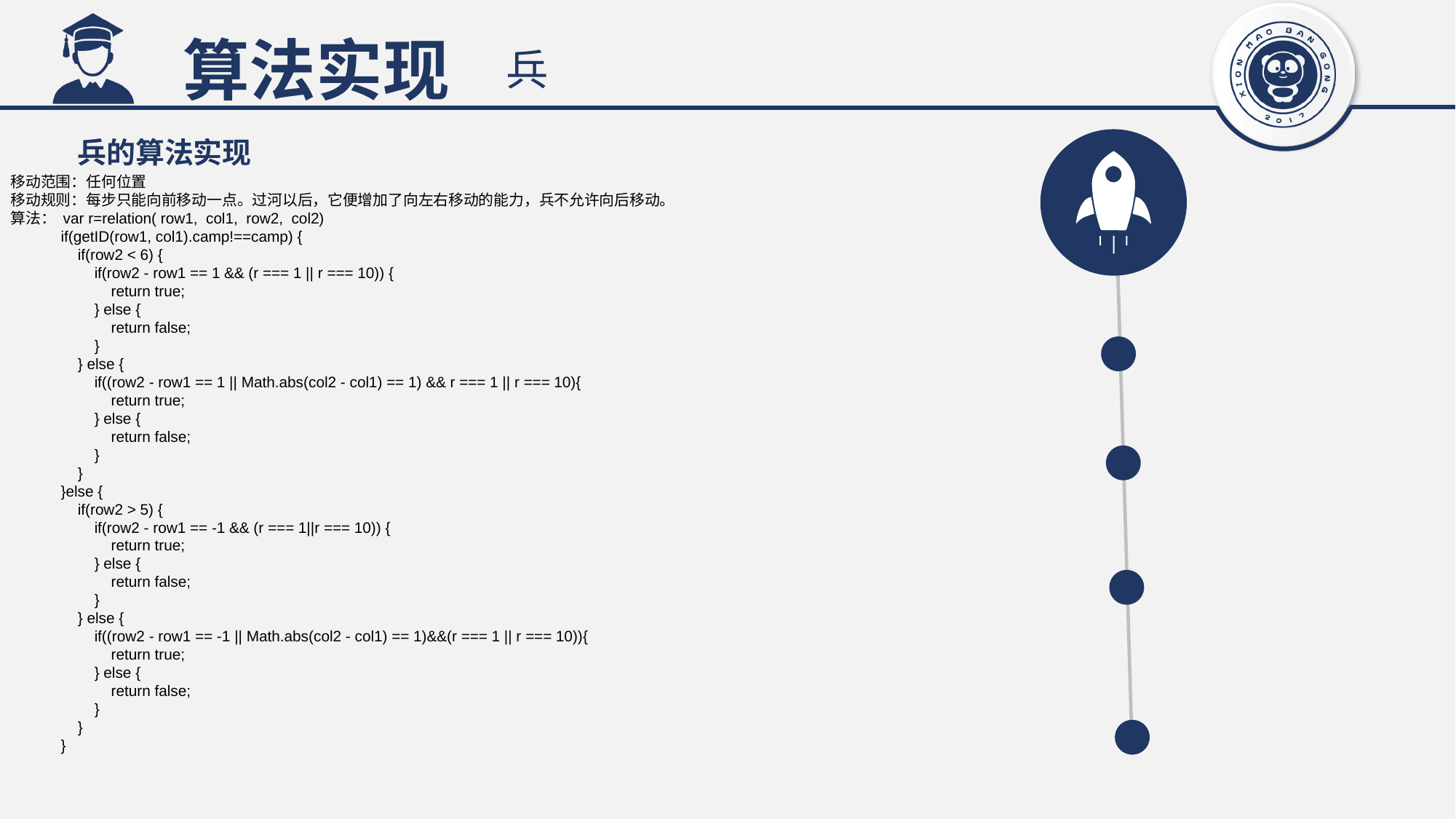

算法实现
兵

兵的算法实现
移动范围：任何位置
移动规则：每步只能向前移动一点。过河以后，它便增加了向左右移动的能力，兵不允许向后移动。
算法： var r=relation( row1,  col1,  row2,  col2)
            if(getID(row1, col1).camp!==camp) {
                if(row2 < 6) {
                    if(row2 - row1 == 1 && (r === 1 || r === 10)) {
                        return true;
                    } else {
                        return false;
                    }
                } else {
                    if((row2 - row1 == 1 || Math.abs(col2 - col1) == 1) && r === 1 || r === 10){
                        return true;
                    } else {
                        return false;
                    }
                }
            }else {
                if(row2 > 5) {
                    if(row2 - row1 == -1 && (r === 1||r === 10)) {
                        return true;
                    } else {
                        return false;
                    }
                } else {
                    if((row2 - row1 == -1 || Math.abs(col2 - col1) == 1)&&(r === 1 || r === 10)){
                        return true;
                    } else {
                        return false;
                    }
                }
            }